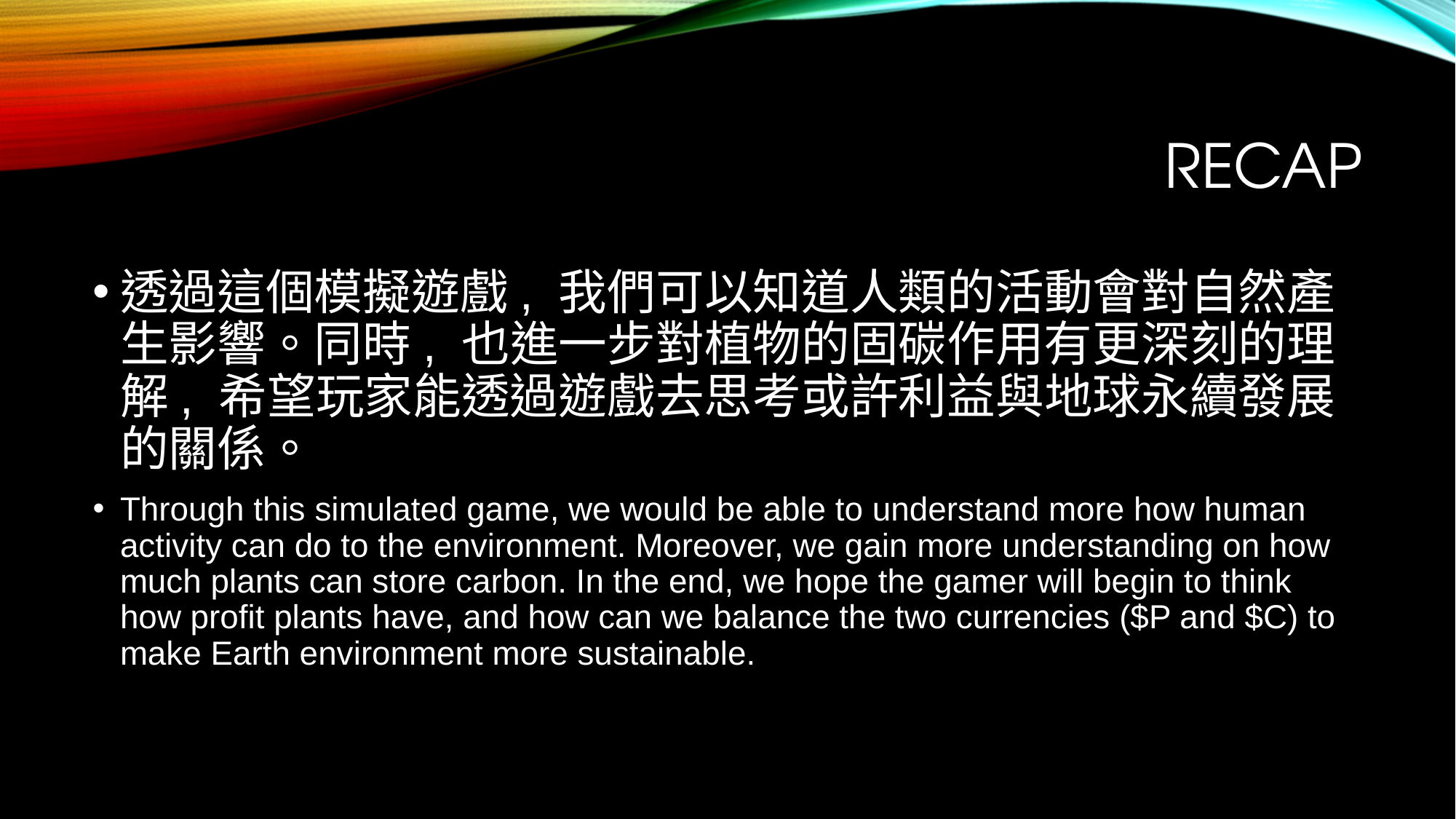

# Recap
透過這個模擬遊戲, 我們可以知道人類的活動會對自然產生影響。同時, 也進一步對植物的固碳作用有更深刻的理解, 希望玩家能透過遊戲去思考或許利益與地球永續發展的關係。
Through this simulated game, we would be able to understand more how human activity can do to the environment. Moreover, we gain more understanding on how much plants can store carbon. In the end, we hope the gamer will begin to think how profit plants have, and how can we balance the two currencies ($P and $C) to make Earth environment more sustainable.